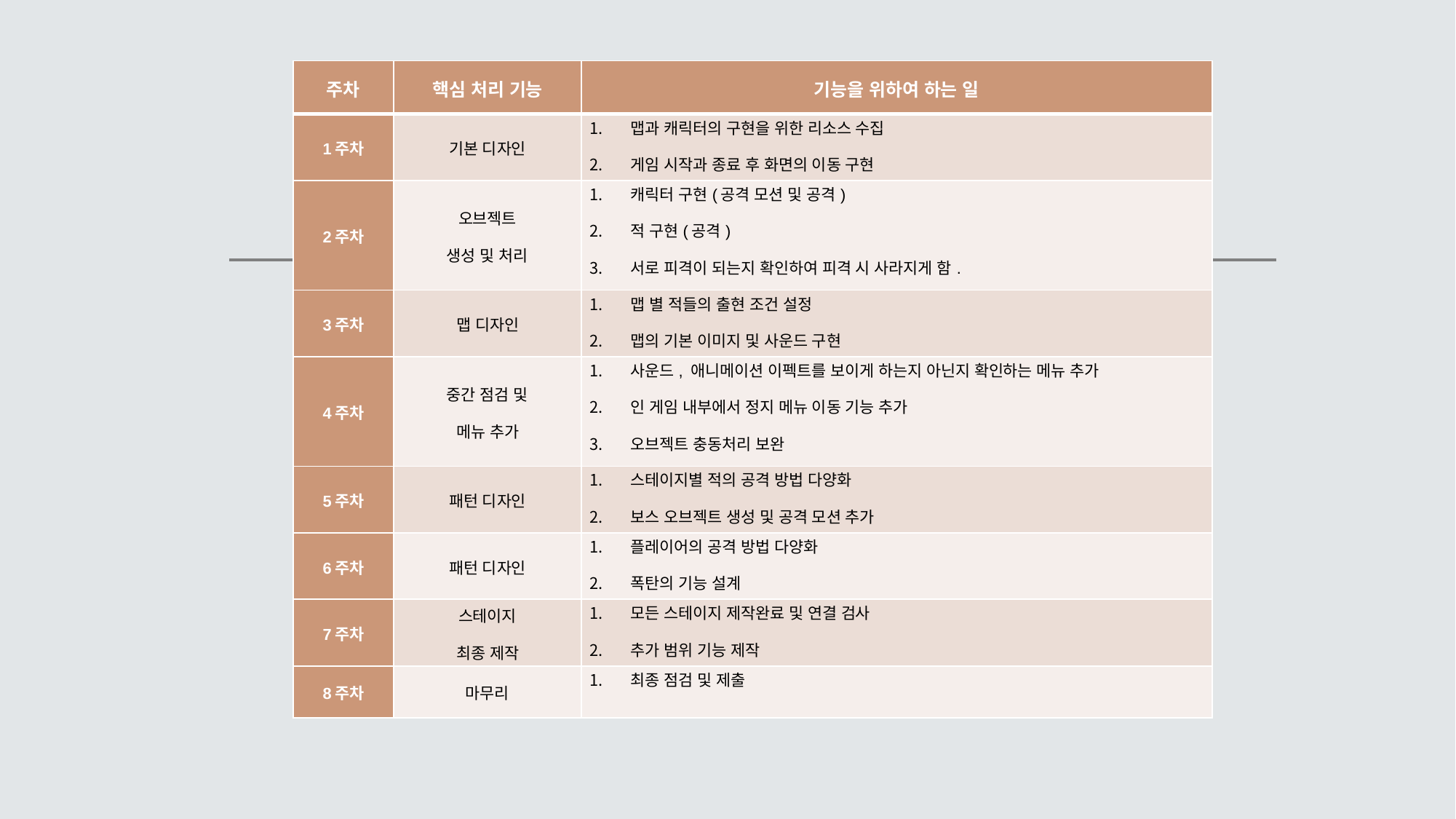

#
| 주차 | 핵심 처리 기능 | 기능을 위하여 하는 일 |
| --- | --- | --- |
| 1주차 | 기본 디자인 | 맵과 캐릭터의 구현을 위한 리소스 수집 게임 시작과 종료 후 화면의 이동 구현 |
| 2주차 | 오브젝트 생성 및 처리 | 캐릭터 구현(공격 모션 및 공격) 적 구현(공격) 서로 피격이 되는지 확인하여 피격 시 사라지게 함. |
| 3주차 | 맵 디자인 | 맵 별 적들의 출현 조건 설정 맵의 기본 이미지 및 사운드 구현 |
| 4주차 | 중간 점검 및 메뉴 추가 | 사운드, 애니메이션 이펙트를 보이게 하는지 아닌지 확인하는 메뉴 추가 인 게임 내부에서 정지 메뉴 이동 기능 추가 오브젝트 충동처리 보완 |
| 5주차 | 패턴 디자인 | 스테이지별 적의 공격 방법 다양화 보스 오브젝트 생성 및 공격 모션 추가 |
| 6주차 | 패턴 디자인 | 플레이어의 공격 방법 다양화 폭탄의 기능 설계 |
| 7주차 | 스테이지 최종 제작 | 모든 스테이지 제작완료 및 연결 검사 추가 범위 기능 제작 |
| 8주차 | 마무리 | 최종 점검 및 제출 |